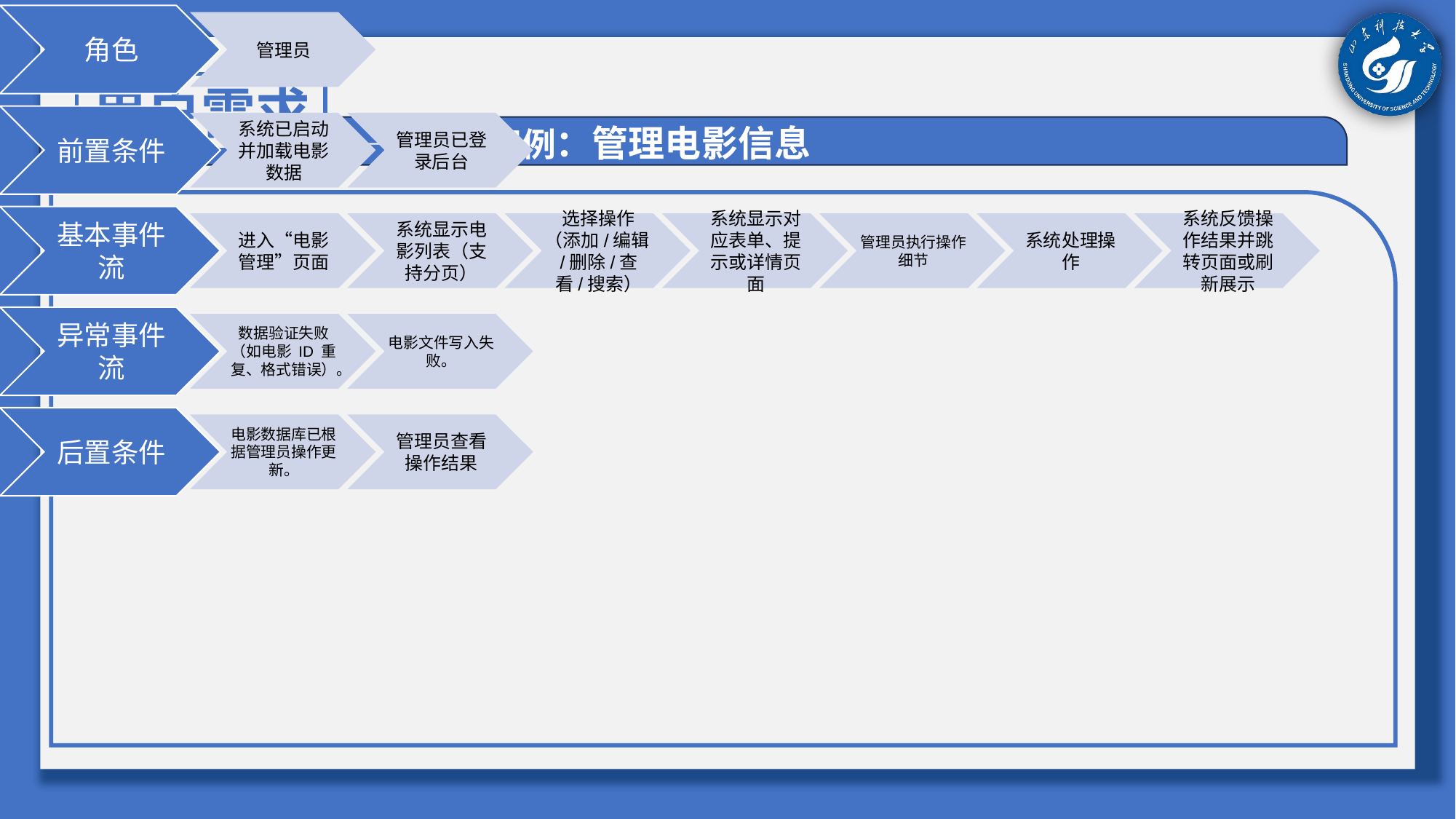

用户需求
——主要用例：管理电影信息

角色
管理员
前置条件
系统已启动并加载电影数据
管理员已登录后台
基本事件流
进入“电影管理”页面
系统显示电影列表（支持分页）
选择操作（添加/编辑/删除/查看/搜索）
系统显示对应表单、提示或详情页面
管理员执行操作细节
系统处理操作
系统反馈操作结果并跳转页面或刷新展示
异常事件流
数据验证失败（如电影 ID 重复、格式错误）。
电影文件写入失败。
后置条件
电影数据库已根据管理员操作更新。
管理员查看操作结果